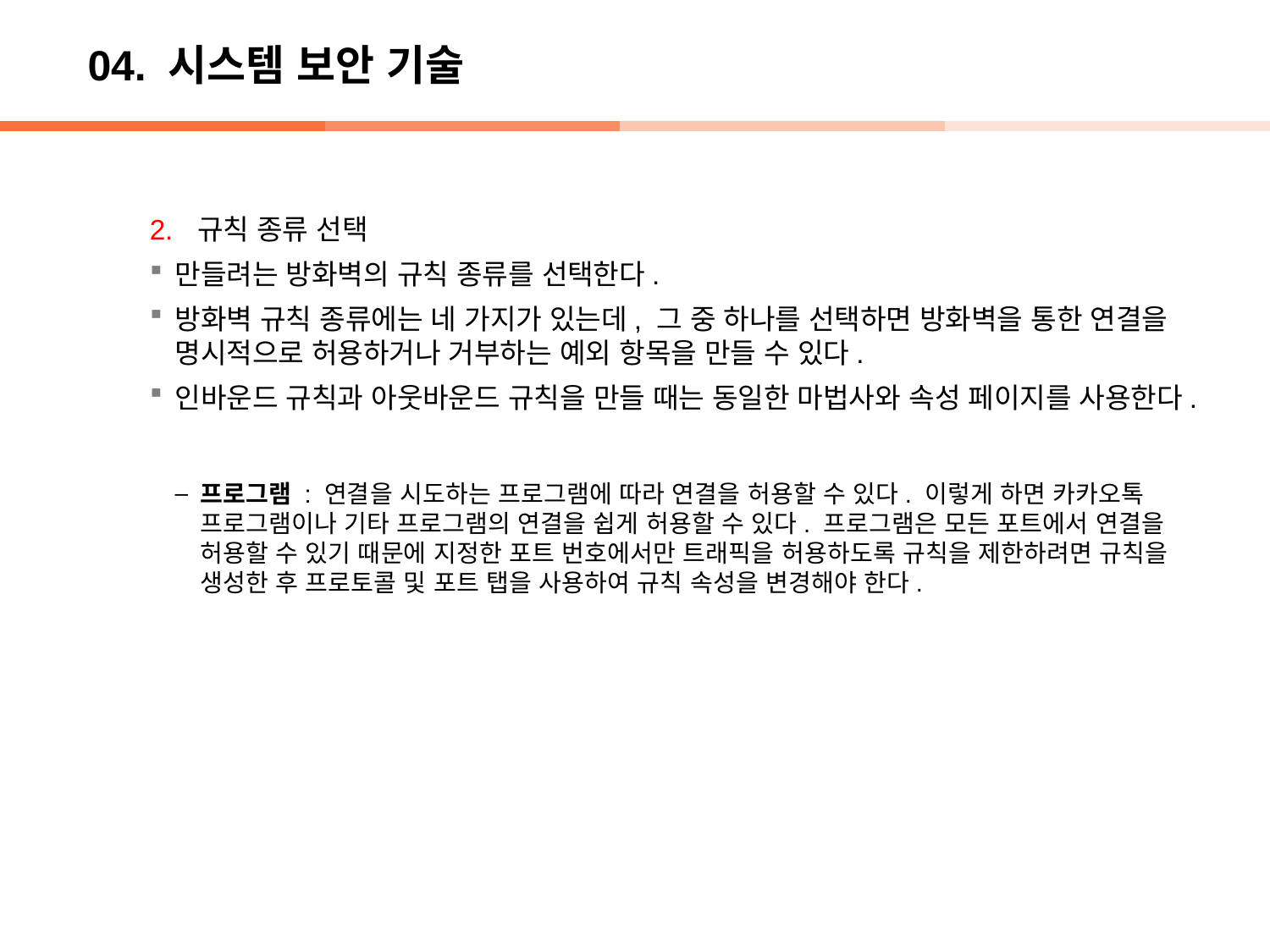

# 04. 시스템 보안 기술

규칙 종류 선택
만들려는 방화벽의 규칙 종류를 선택한다.
방화벽 규칙 종류에는 네 가지가 있는데, 그 중 하나를 선택하면 방화벽을 통한 연결을 명시적으로 허용하거나 거부하는 예외 항목을 만들 수 있다.
인바운드 규칙과 아웃바운드 규칙을 만들 때는 동일한 마법사와 속성 페이지를 사용한다.

프로그램 : 연결을 시도하는 프로그램에 따라 연결을 허용할 수 있다. 이렇게 하면 카카오톡 프로그램이나 기타 프로그램의 연결을 쉽게 허용할 수 있다. 프로그램은 모든 포트에서 연결을 허용할 수 있기 때문에 지정한 포트 번호에서만 트래픽을 허용하도록 규칙을 제한하려면 규칙을 생성한 후 프로토콜 및 포트 탭을 사용하여 규칙 속성을 변경해야 한다.